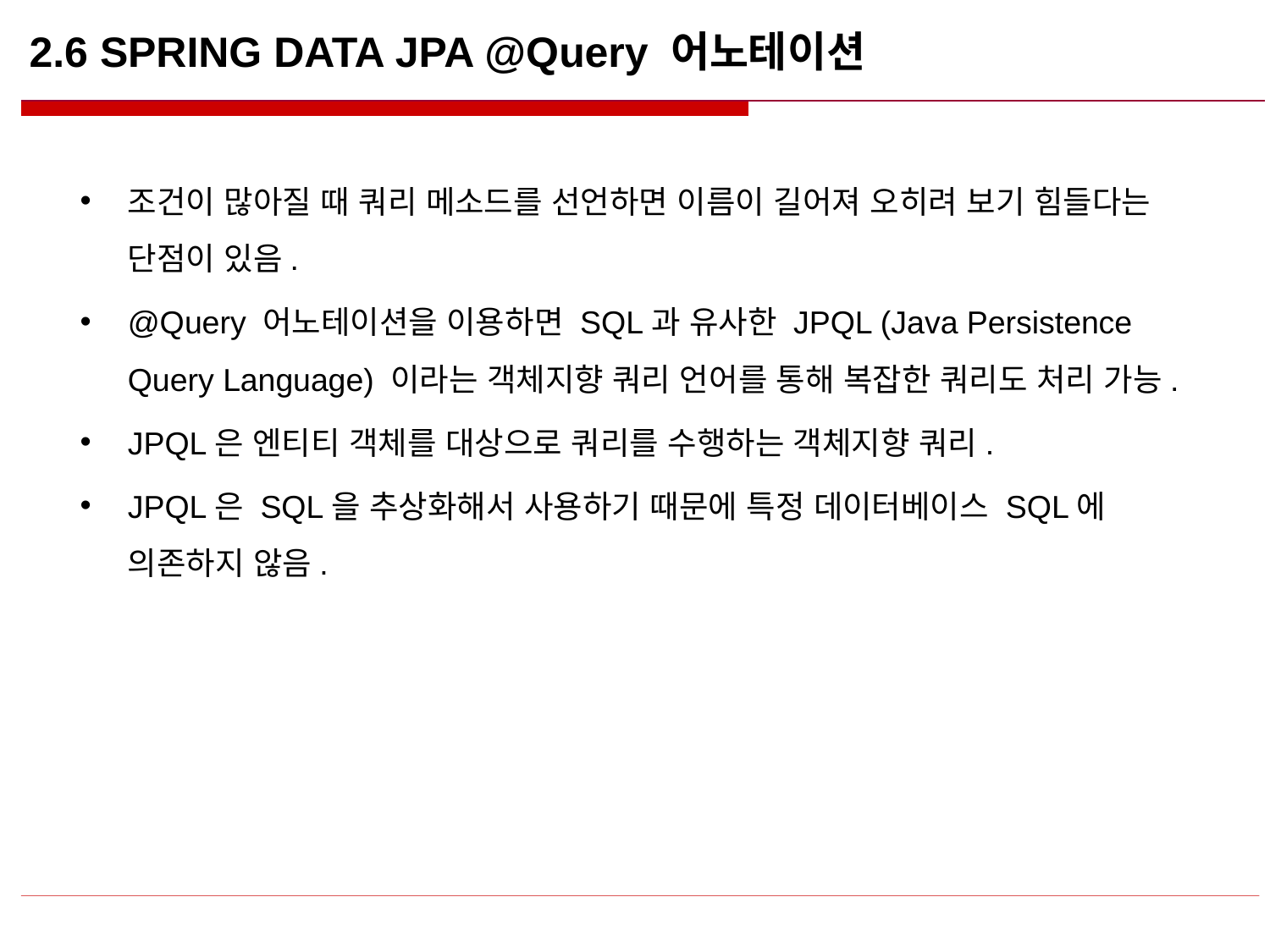

# 2.6 SPRING DATA JPA @Query 어노테이션
조건이 많아질 때 쿼리 메소드를 선언하면 이름이 길어져 오히려 보기 힘들다는 단점이 있음.
@Query 어노테이션을 이용하면 SQL과 유사한 JPQL (Java Persistence Query Language) 이라는 객체지향 쿼리 언어를 통해 복잡한 쿼리도 처리 가능.
JPQL은 엔티티 객체를 대상으로 쿼리를 수행하는 객체지향 쿼리.
JPQL은 SQL을 추상화해서 사용하기 때문에 특정 데이터베이스 SQL에 의존하지 않음.